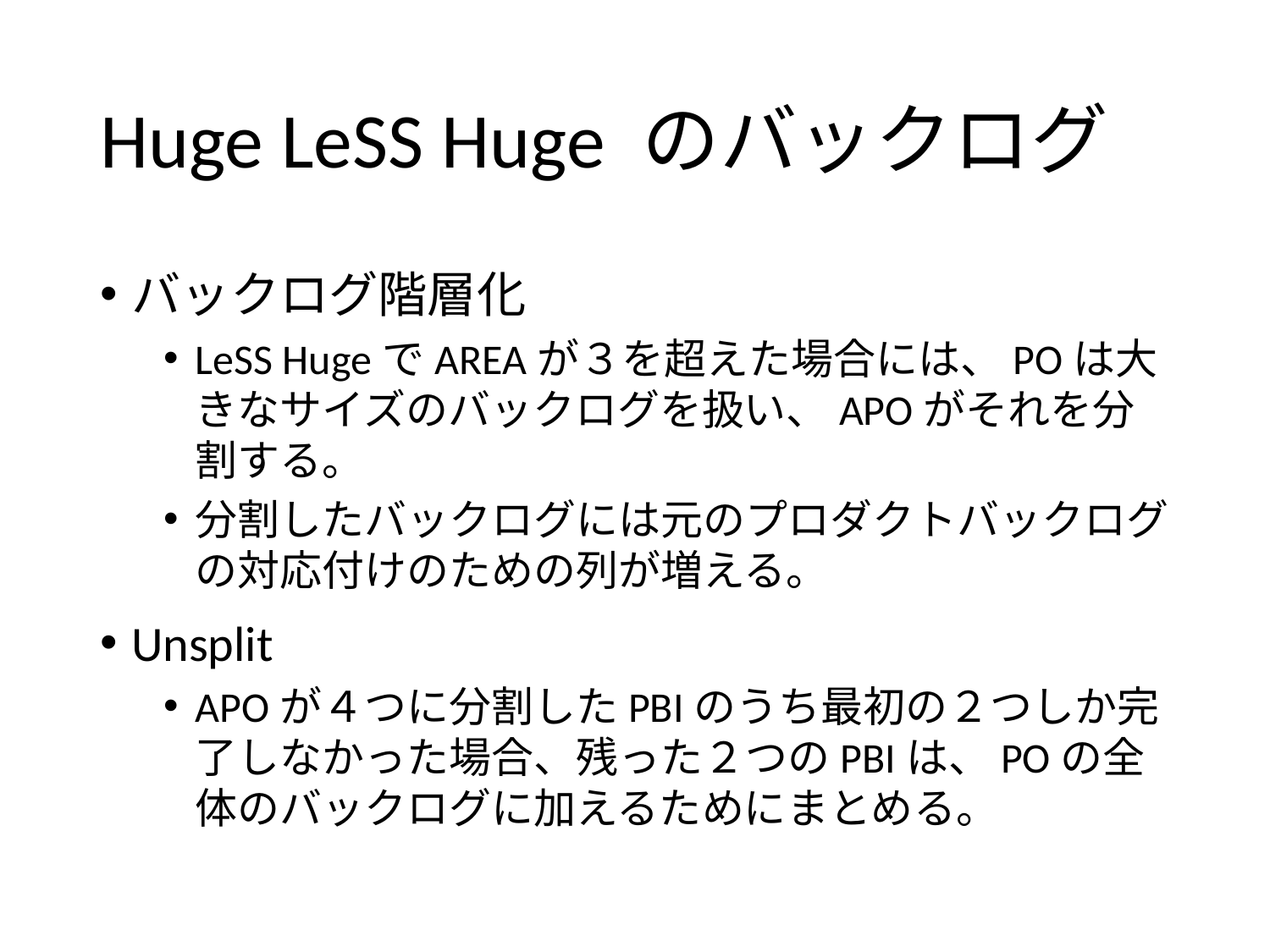

# Huge LeSS Huge のバックログ
バックログ階層化
LeSS HugeでAREAが３を超えた場合には、POは大きなサイズのバックログを扱い、APOがそれを分割する。
分割したバックログには元のプロダクトバックログの対応付けのための列が増える。
Unsplit
APOが４つに分割したPBIのうち最初の２つしか完了しなかった場合、残った２つのPBIは、POの全体のバックログに加えるためにまとめる。